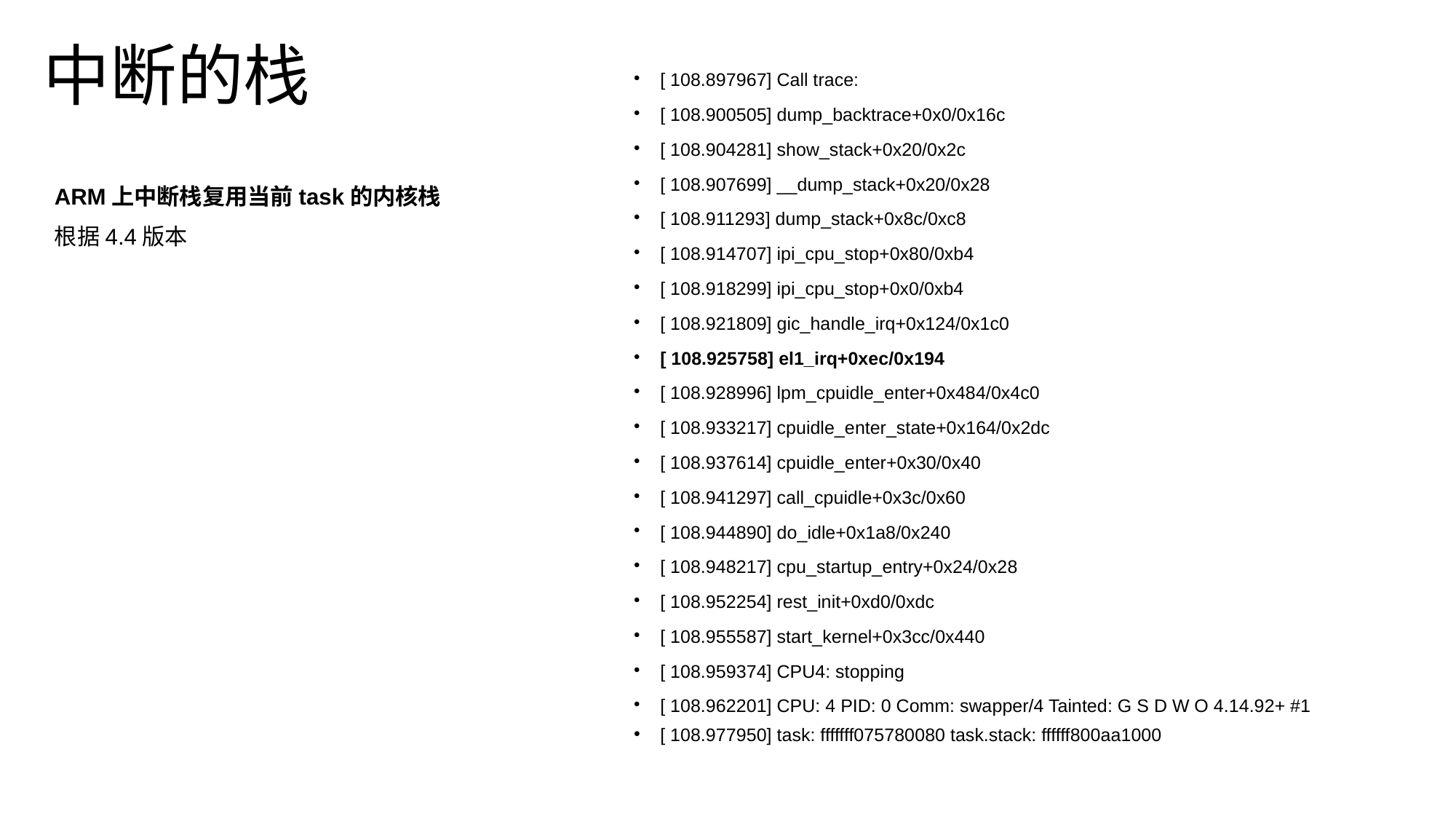

中断的栈
[ 108.897967] Call trace:
[ 108.900505] dump_backtrace+0x0/0x16c
[ 108.904281] show_stack+0x20/0x2c
[ 108.907699] __dump_stack+0x20/0x28
[ 108.911293] dump_stack+0x8c/0xc8
[ 108.914707] ipi_cpu_stop+0x80/0xb4
[ 108.918299] ipi_cpu_stop+0x0/0xb4
[ 108.921809] gic_handle_irq+0x124/0x1c0
[ 108.925758] el1_irq+0xec/0x194
[ 108.928996] lpm_cpuidle_enter+0x484/0x4c0
[ 108.933217] cpuidle_enter_state+0x164/0x2dc
[ 108.937614] cpuidle_enter+0x30/0x40
[ 108.941297] call_cpuidle+0x3c/0x60
[ 108.944890] do_idle+0x1a8/0x240
[ 108.948217] cpu_startup_entry+0x24/0x28
[ 108.952254] rest_init+0xd0/0xdc
[ 108.955587] start_kernel+0x3cc/0x440
[ 108.959374] CPU4: stopping
[ 108.962201] CPU: 4 PID: 0 Comm: swapper/4 Tainted: G S D W O 4.14.92+ #1
[ 108.977950] task: fffffff075780080 task.stack: ffffff800aa1000
ARM上中断栈复用当前task的内核栈
根据4.4版本